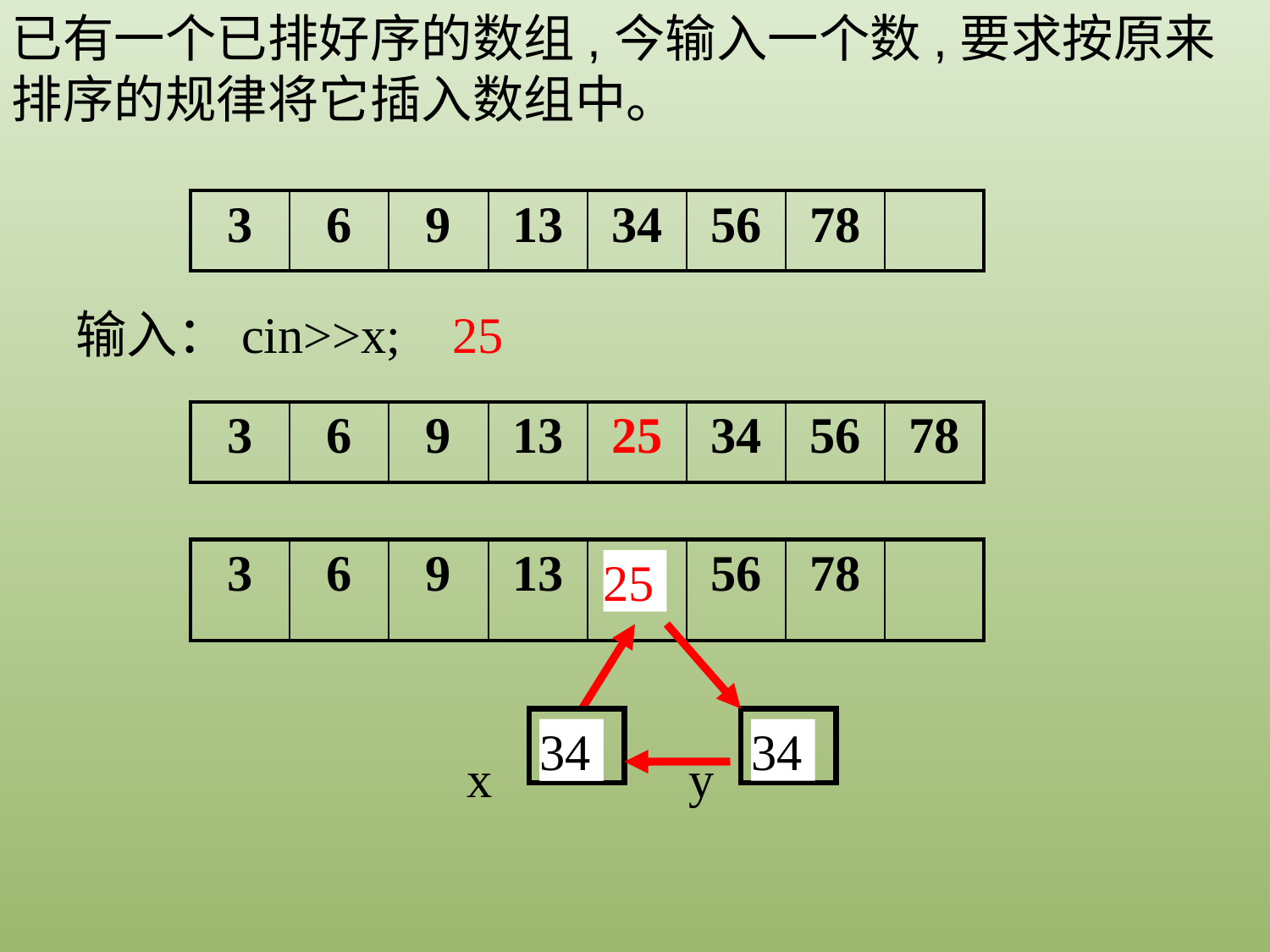

已有一个已排好序的数组,今输入一个数,要求按原来排序的规律将它插入数组中。
| 3 | 6 | 9 | 13 | 34 | 56 | 78 |  |
| --- | --- | --- | --- | --- | --- | --- | --- |
输入：cin>>x;    25
| 3 | 6 | 9 | 13 | 25 | 34 | 56 | 78 |
| --- | --- | --- | --- | --- | --- | --- | --- |
| 3 | 6 | 9 | 13 | 34 | 56 | 78 |  |
| --- | --- | --- | --- | --- | --- | --- | --- |
25

25
34
34
x
y

317